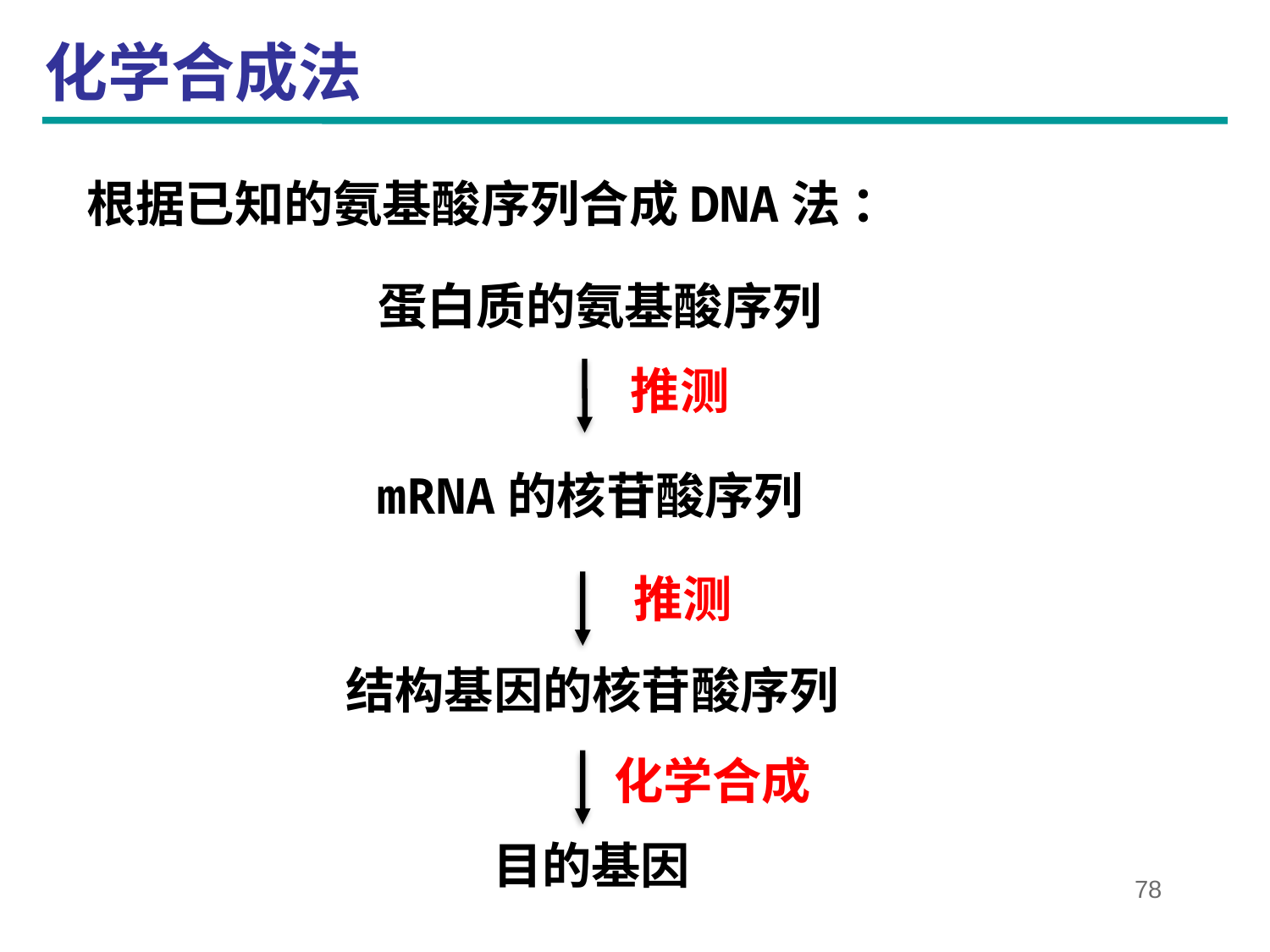

化学合成法
根据已知的氨基酸序列合成DNA法 ：
蛋白质的氨基酸序列
推测

mRNA的核苷酸序列
推测

结构基因的核苷酸序列
化学合成

目的基因
78